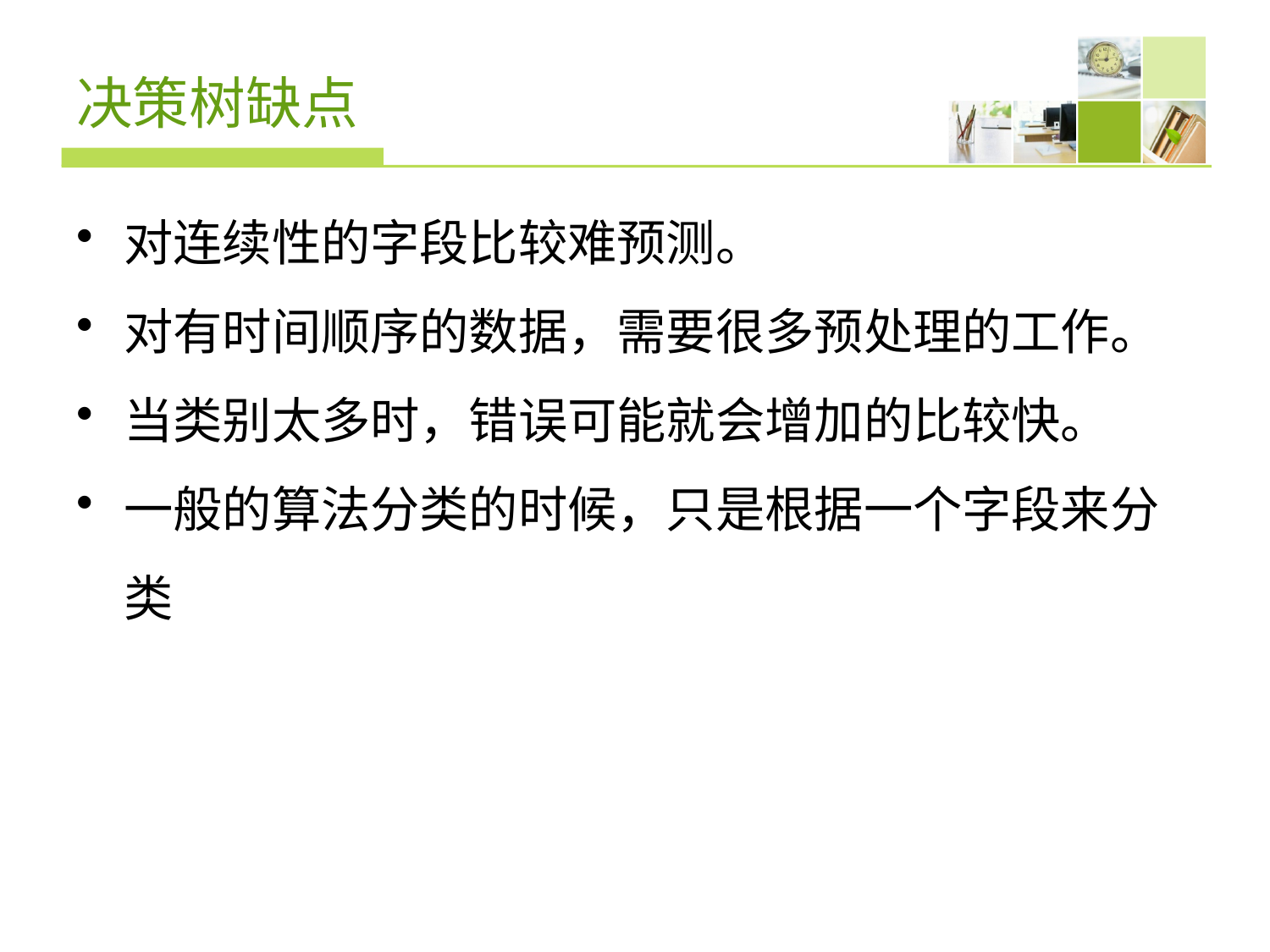

# 决策树缺点
对连续性的字段比较难预测。
对有时间顺序的数据，需要很多预处理的工作。
当类别太多时，错误可能就会增加的比较快。
一般的算法分类的时候，只是根据一个字段来分类